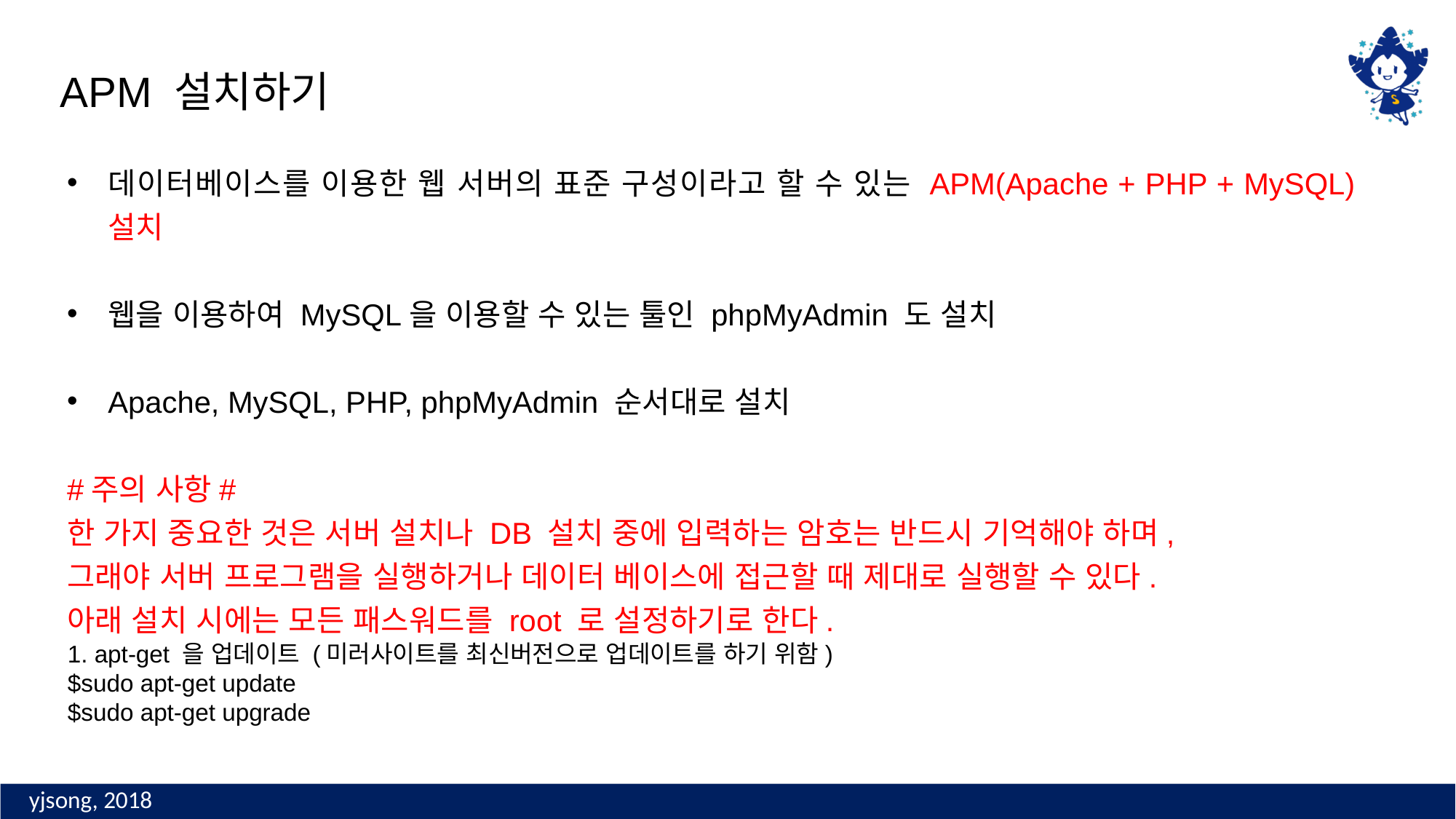

APM 설치하기
데이터베이스를 이용한 웹 서버의 표준 구성이라고 할 수 있는 APM(Apache + PHP + MySQL) 설치

웹을 이용하여 MySQL을 이용할 수 있는 툴인 phpMyAdmin 도 설치

Apache, MySQL, PHP, phpMyAdmin 순서대로 설치

#주의 사항#
한 가지 중요한 것은 서버 설치나 DB 설치 중에 입력하는 암호는 반드시 기억해야 하며,
그래야 서버 프로그램을 실행하거나 데이터 베이스에 접근할 때 제대로 실행할 수 있다.
아래 설치 시에는 모든 패스워드를 root 로 설정하기로 한다.
1. apt-get 을 업데이트 (미러사이트를 최신버전으로 업데이트를 하기 위함)
$sudo apt-get update
$sudo apt-get upgrade